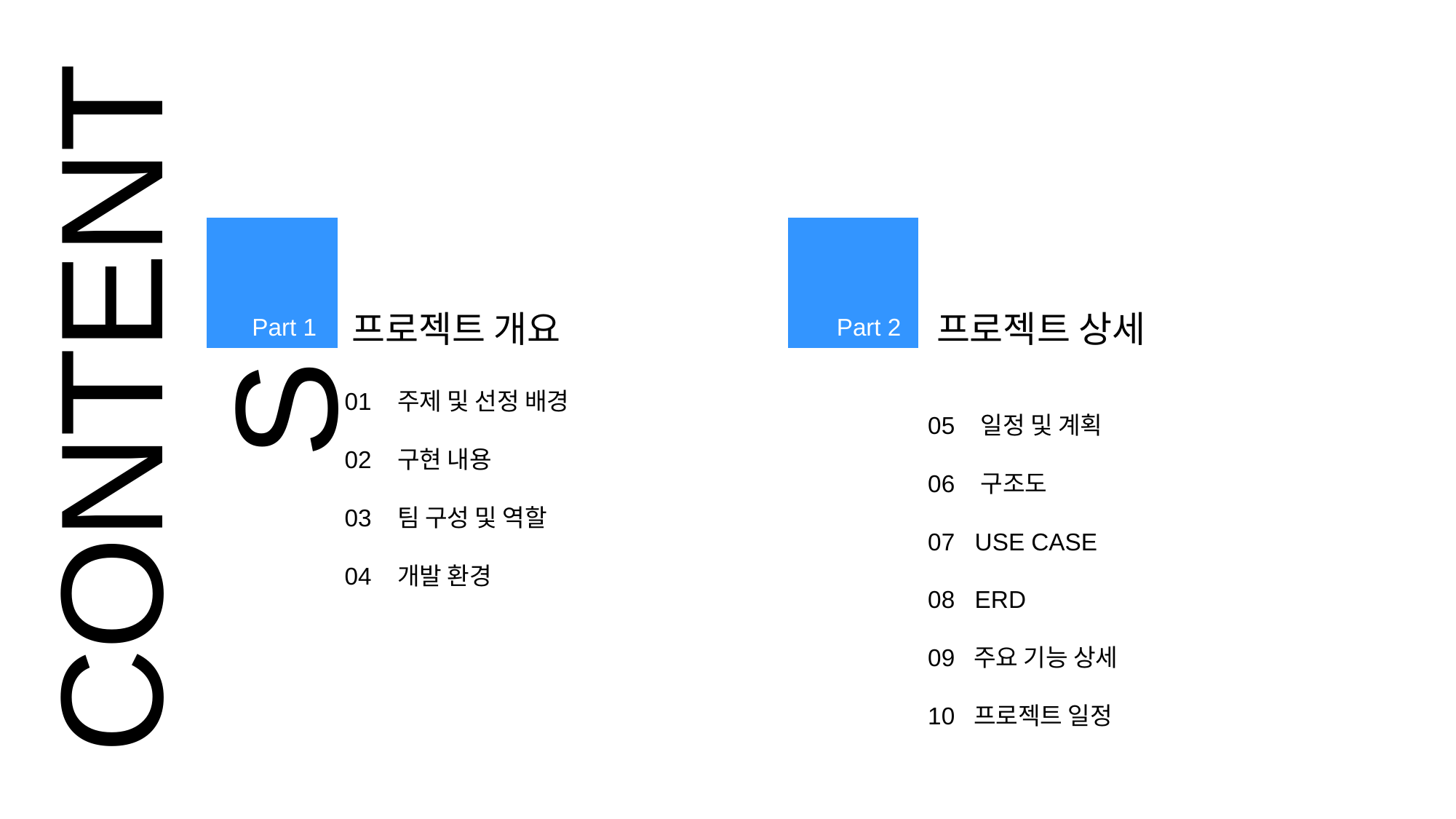

Part 2

Part 1
프로젝트 개요
프로젝트 상세
CONTENTS
01   주제 및 선정 배경
02   구현 내용
03   팀 구성 및 역할
04   개발 환경
05   일정 및 계획
06   구조도
07   USE CASE
08   ERD
09  주요 기능 상세
10  프로젝트 일정